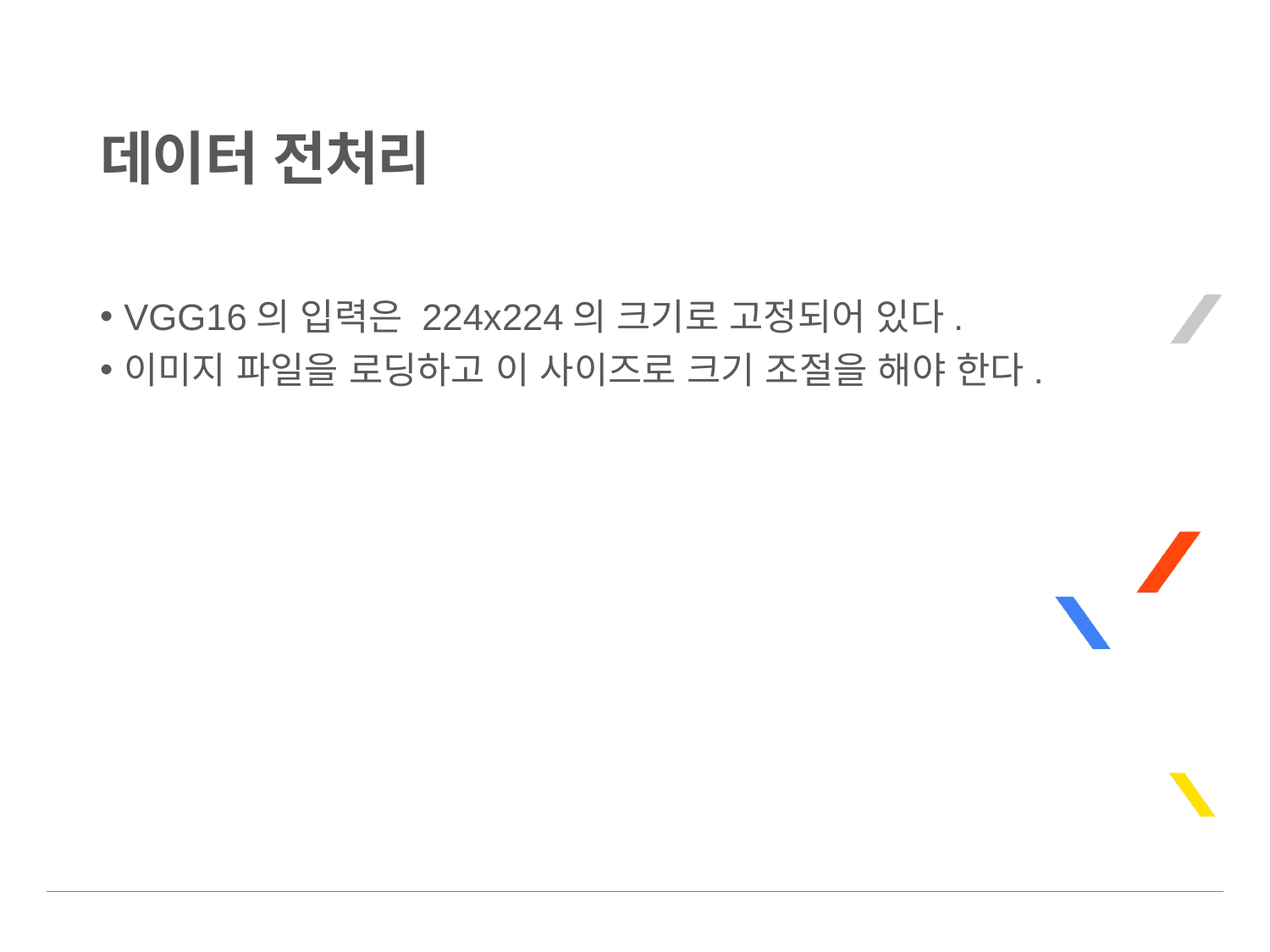

# 데이터 전처리
VGG16의 입력은 224x224의 크기로 고정되어 있다.
이미지 파일을 로딩하고 이 사이즈로 크기 조절을 해야 한다.